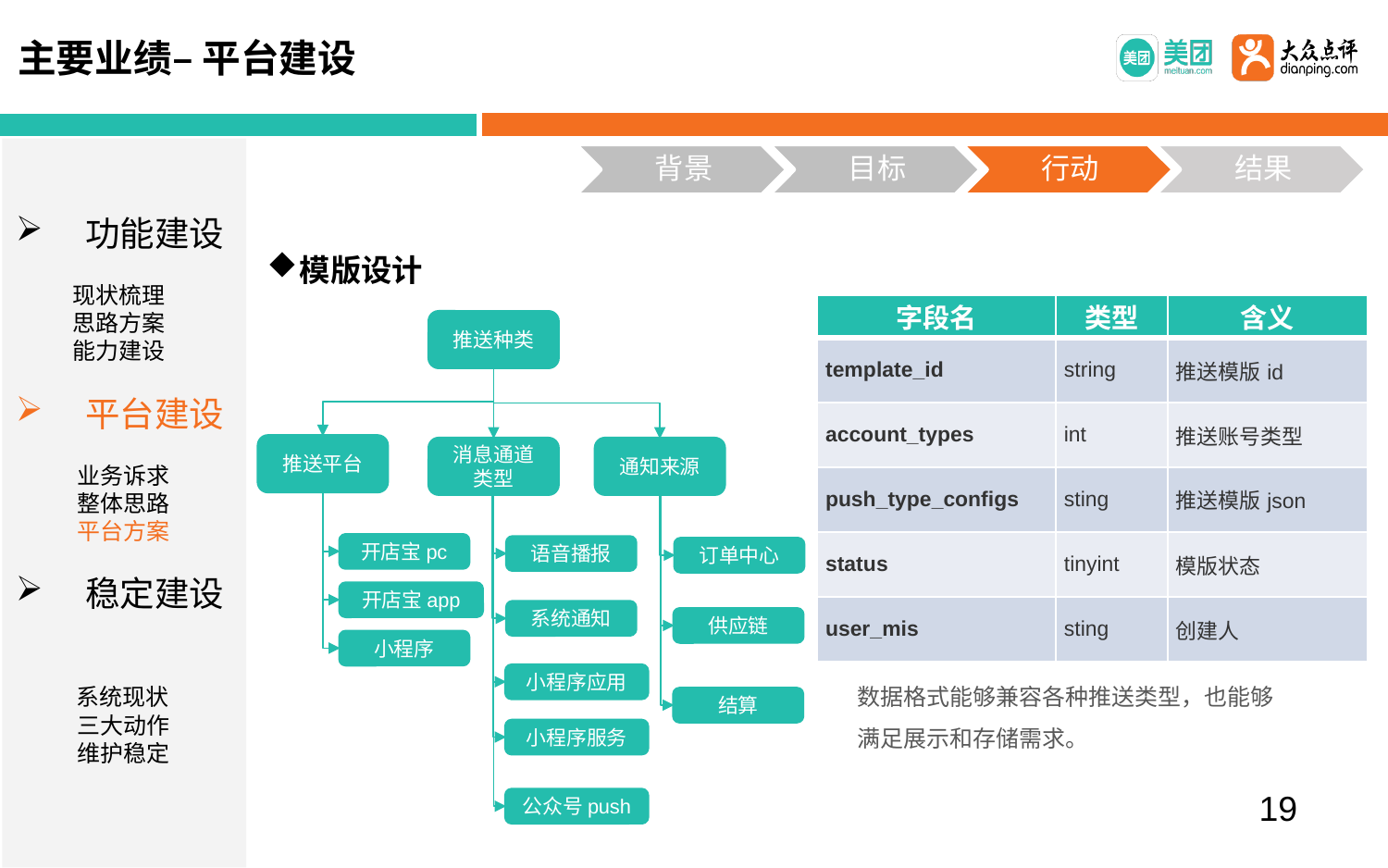

主要业绩– 平台建设
功能建设

          现状梳理
          思路方案
          能力建设

平台建设

           业务诉求
           整体思路
           平台方案

稳定建设

         系统现状
           三大动作
           维护稳定

背景
目标
行动
结果
模版设计
| 字段名 | 类型 | 含义 |
| --- | --- | --- |
| template\_id | string | 推送模版id |
| account\_types | int | 推送账号类型 |
| push\_type\_configs | sting | 推送模版json |
| status | tinyint | 模版状态 |
| user\_mis | sting | 创建人 |
推送种类
推送平台
消息通道类型
通知来源
开店宝pc
语音播报
订单中心
开店宝app
系统通知
供应链
小程序
数据格式能够兼容各种推送类型，也能够满足展示和存储需求。
小程序应用
结算
小程序服务
19
公众号push